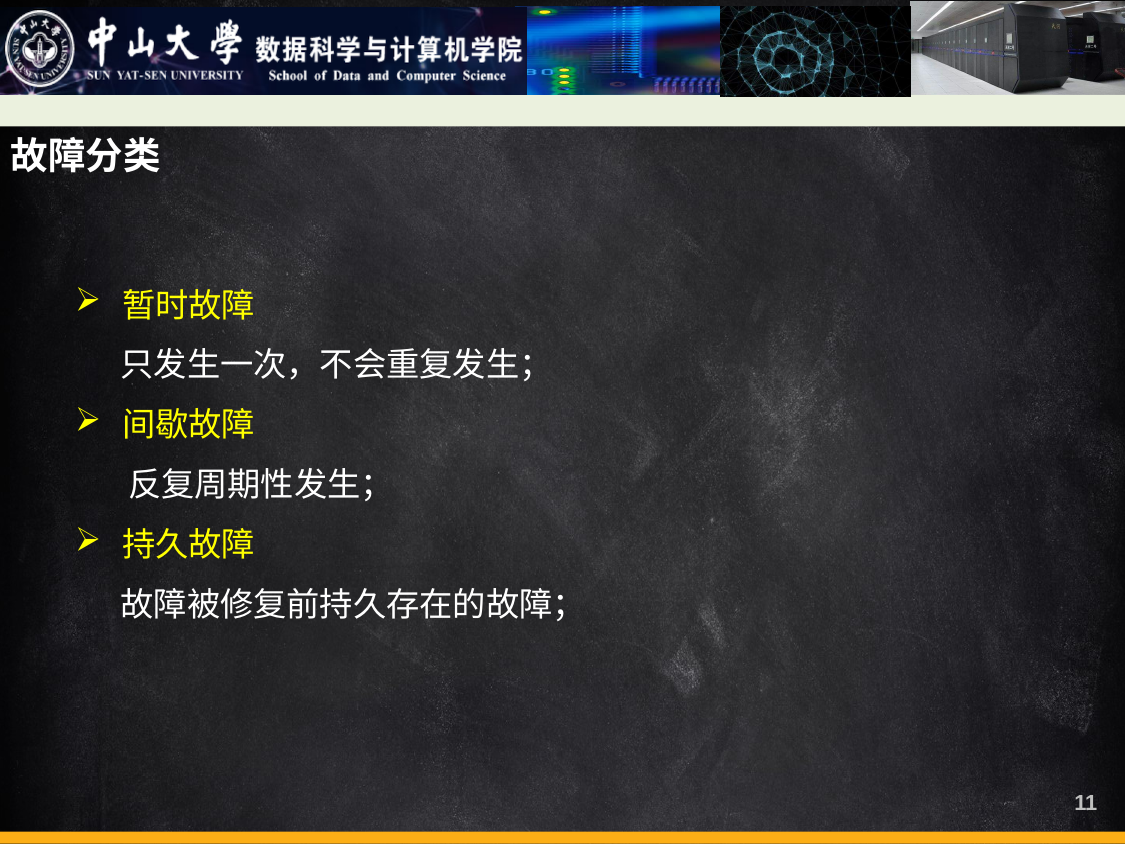

故障分类
暂时故障
     只发生一次，不会重复发生；
间歇故障
      反复周期性发生；
持久故障
     故障被修复前持久存在的故障；